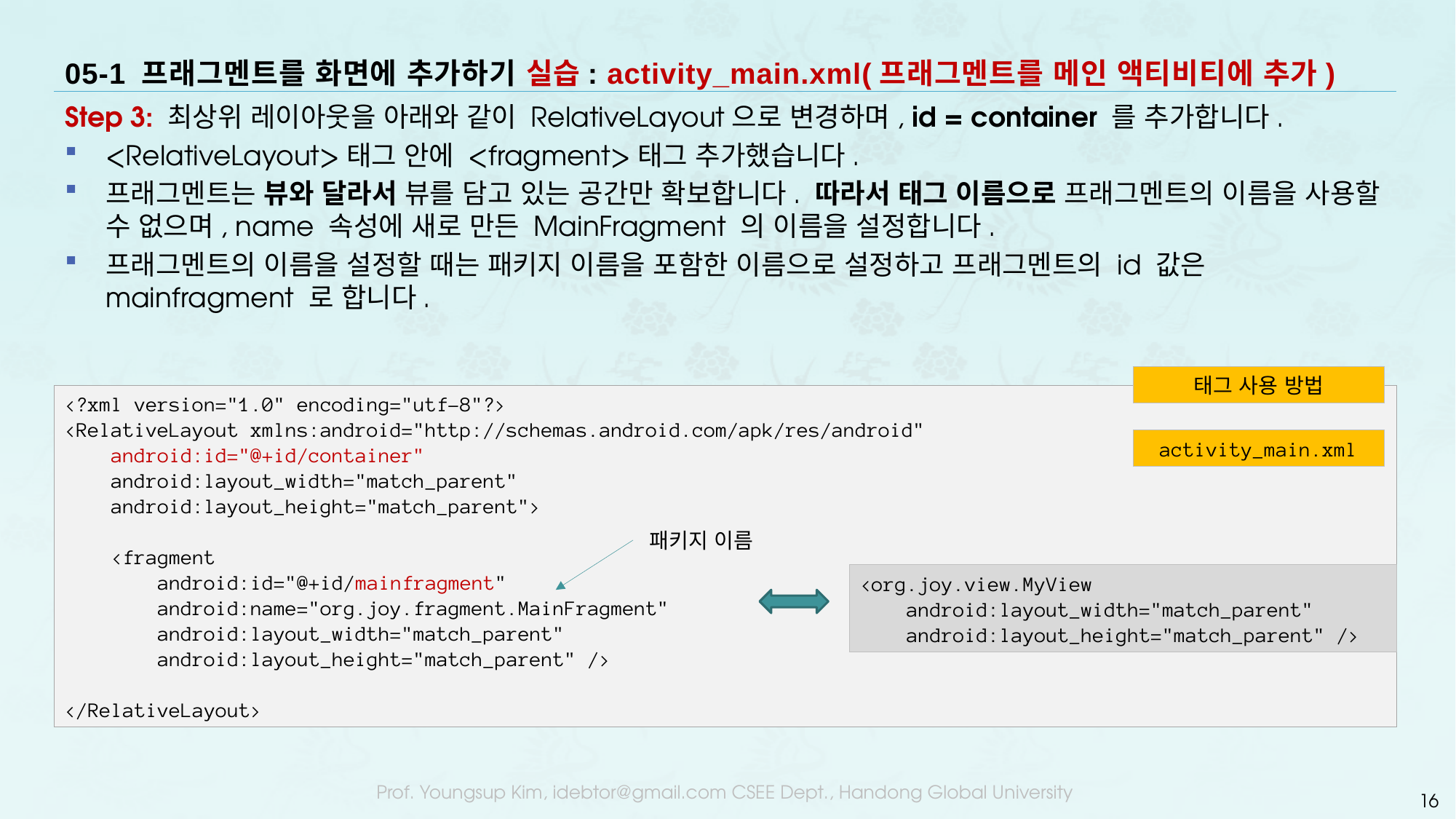

# 05-1 프래그멘트를 화면에 추가하기 실습: activity_main.xml(프래그멘트를 메인 액티비티에 추가)
Step 3: 최상위 레이아웃을 아래와 같이 RelativeLayout으로 변경하며, id = container 를 추가합니다.
<RelativeLayout>태그 안에 <fragment>태그 추가했습니다.
프래그멘트는 뷰와 달라서 뷰를 담고 있는 공간만 확보합니다. 따라서 태그 이름으로 프래그멘트의 이름을 사용할 수 없으며, name 속성에 새로 만든 MainFragment 의 이름을 설정합니다.
프래그멘트의 이름을 설정할 때는 패키지 이름을 포함한 이름으로 설정하고 프래그멘트의 id 값은 mainfragment 로 합니다.
태그 사용 방법
<?xml version="1.0" encoding="utf-8"?>
<RelativeLayout xmlns:android="http://schemas.android.com/apk/res/android"
    android:id="@+id/container"
    android:layout_width="match_parent"
    android:layout_height="match_parent">

    <fragment
        android:id="@+id/mainfragment"
        android:name="org.joy.fragment.MainFragment"
        android:layout_width="match_parent"
        android:layout_height="match_parent" />

</RelativeLayout>
activity_main.xml
패키지 이름
<org.joy.view.MyView
    android:layout_width="match_parent"
    android:layout_height="match_parent" />

16